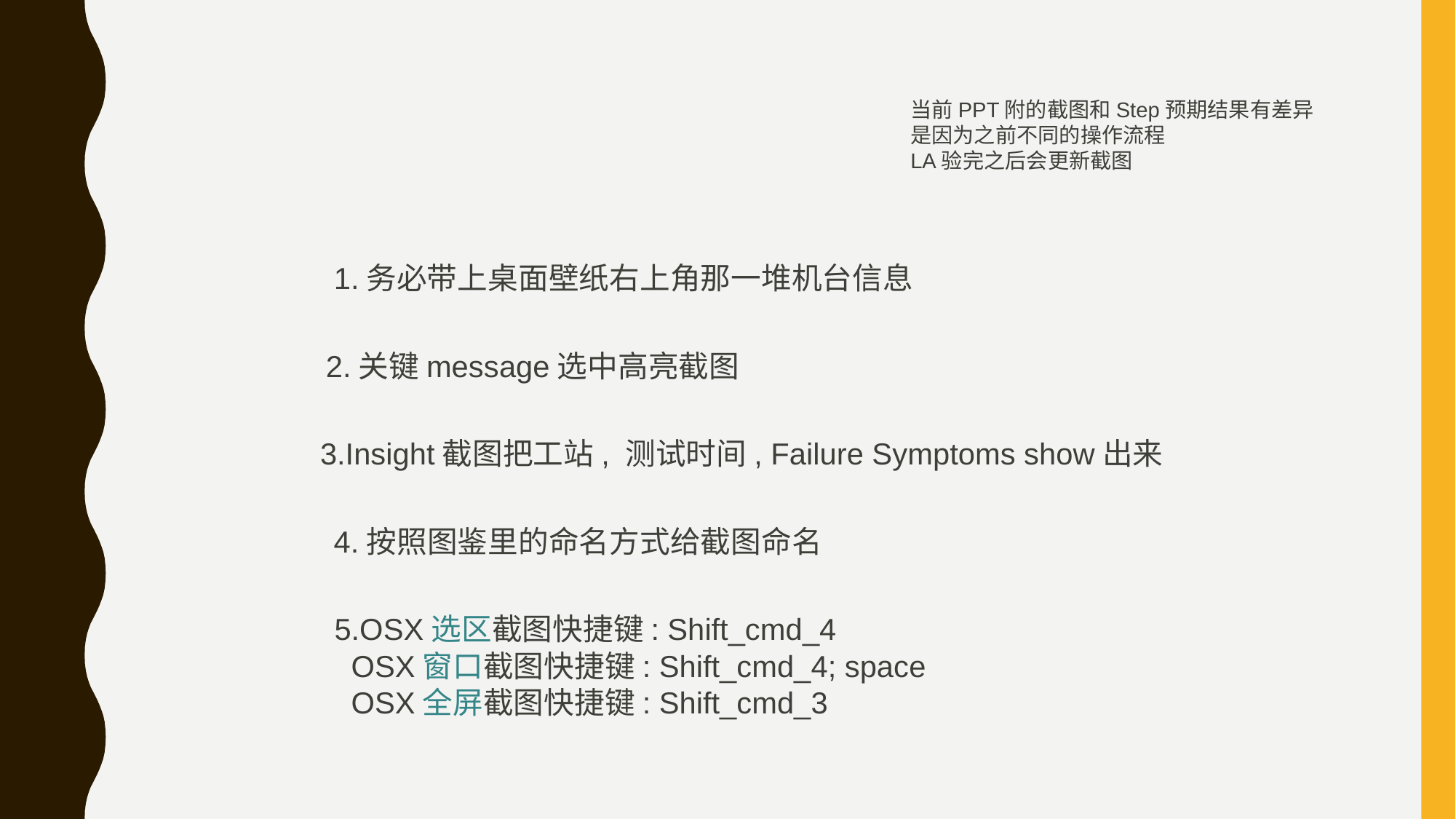

当前PPT附的截图和Step预期结果有差异
是因为之前不同的操作流程
LA验完之后会更新截图
1.务必带上桌面壁纸右上角那一堆机台信息
2.关键message选中高亮截图
3.Insight截图把工站, 测试时间, Failure Symptoms show出来
4.按照图鉴里的命名方式给截图命名
5.OSX选区截图快捷键: Shift_cmd_4
  OSX窗口截图快捷键: Shift_cmd_4; space
  OSX全屏截图快捷键: Shift_cmd_3